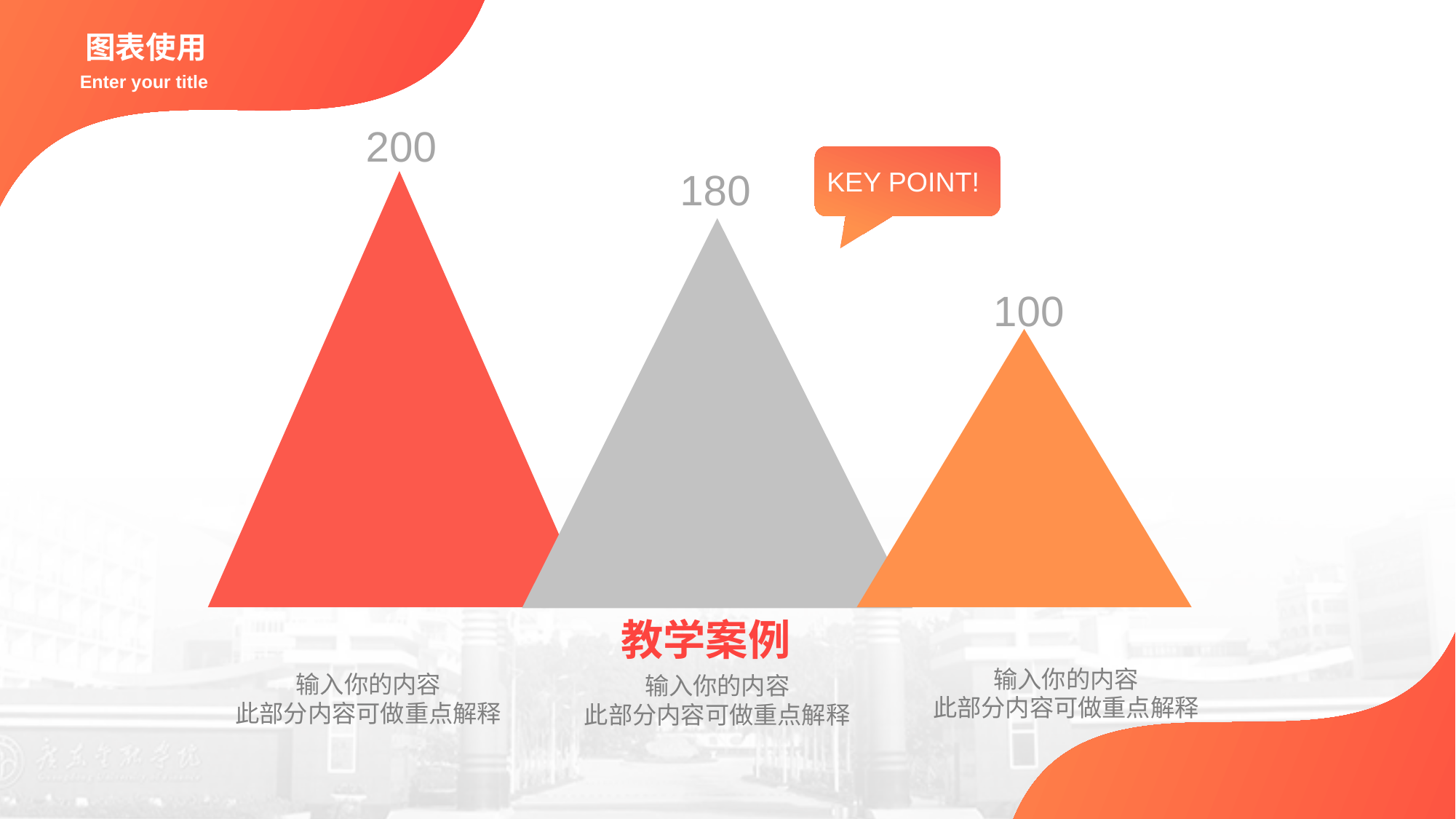

图表使用
Enter your title
200

180
100

KEY POINT!
教学案例
输入你的内容
此部分内容可做重点解释
输入你的内容
此部分内容可做重点解释
输入你的内容
此部分内容可做重点解释